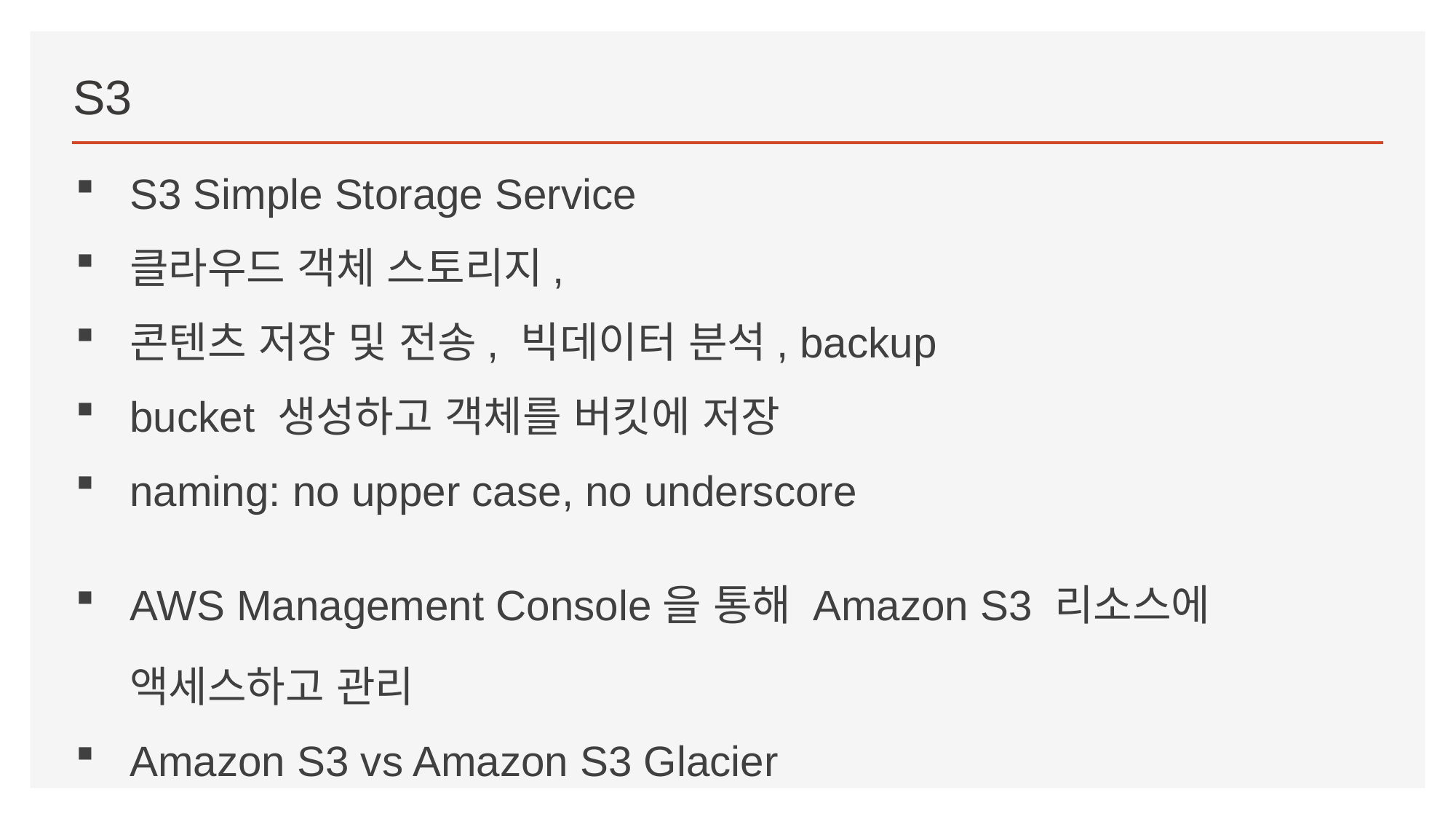

# S3
S3 Simple Storage Service
클라우드 객체 스토리지,
콘텐츠 저장 및 전송, 빅데이터 분석, backup
bucket 생성하고 객체를 버킷에 저장
naming: no upper case, no underscore
AWS Management Console을 통해 Amazon S3 리소스에 액세스하고 관리
Amazon S3 vs Amazon S3 Glacier